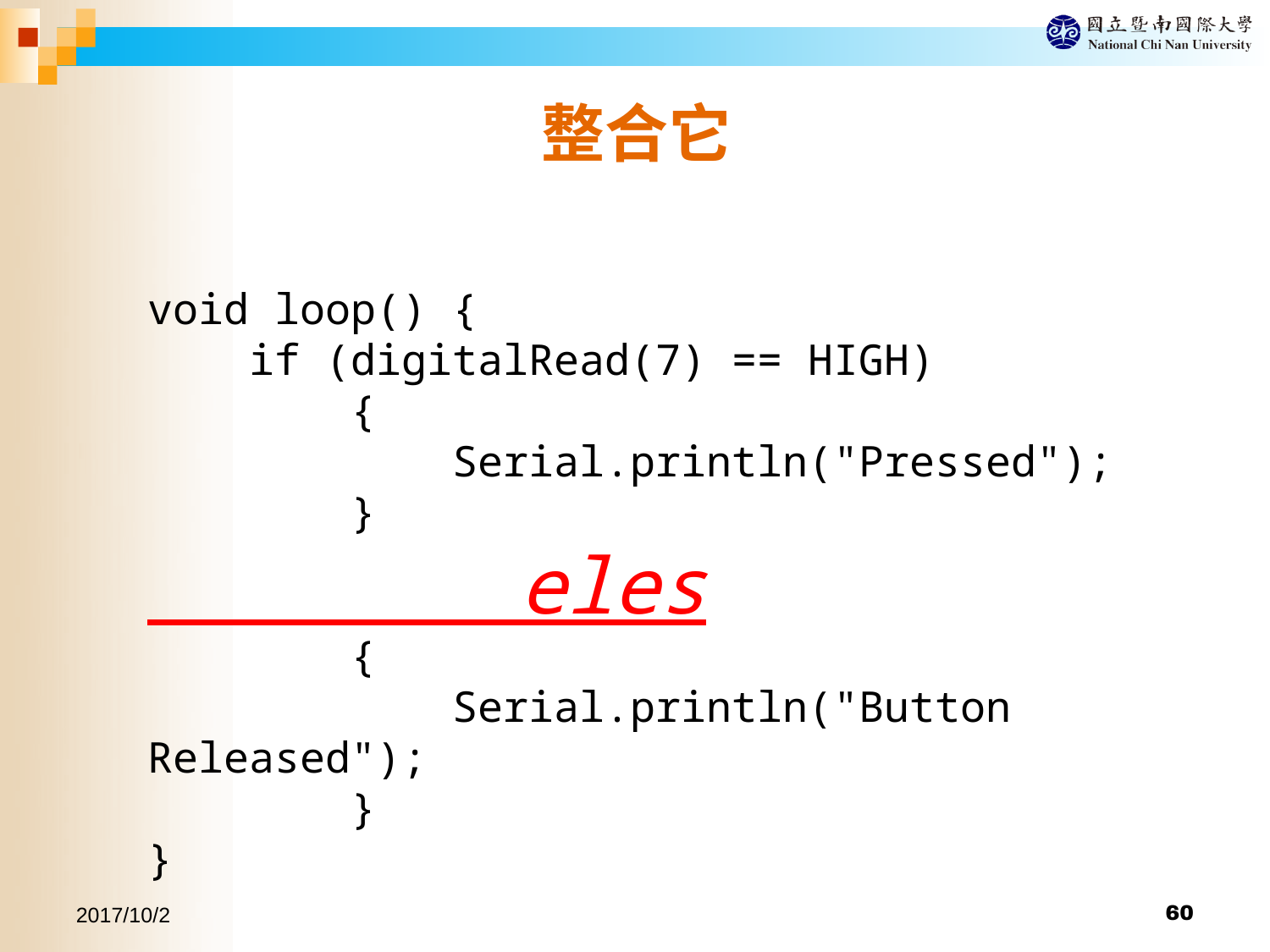

整合它
void loop() {
    if (digitalRead(7) == HIGH)
        {
            Serial.println("Pressed");
        }
        eles
        {
            Serial.println("Button Released");
        }
}
2017/10/2
60